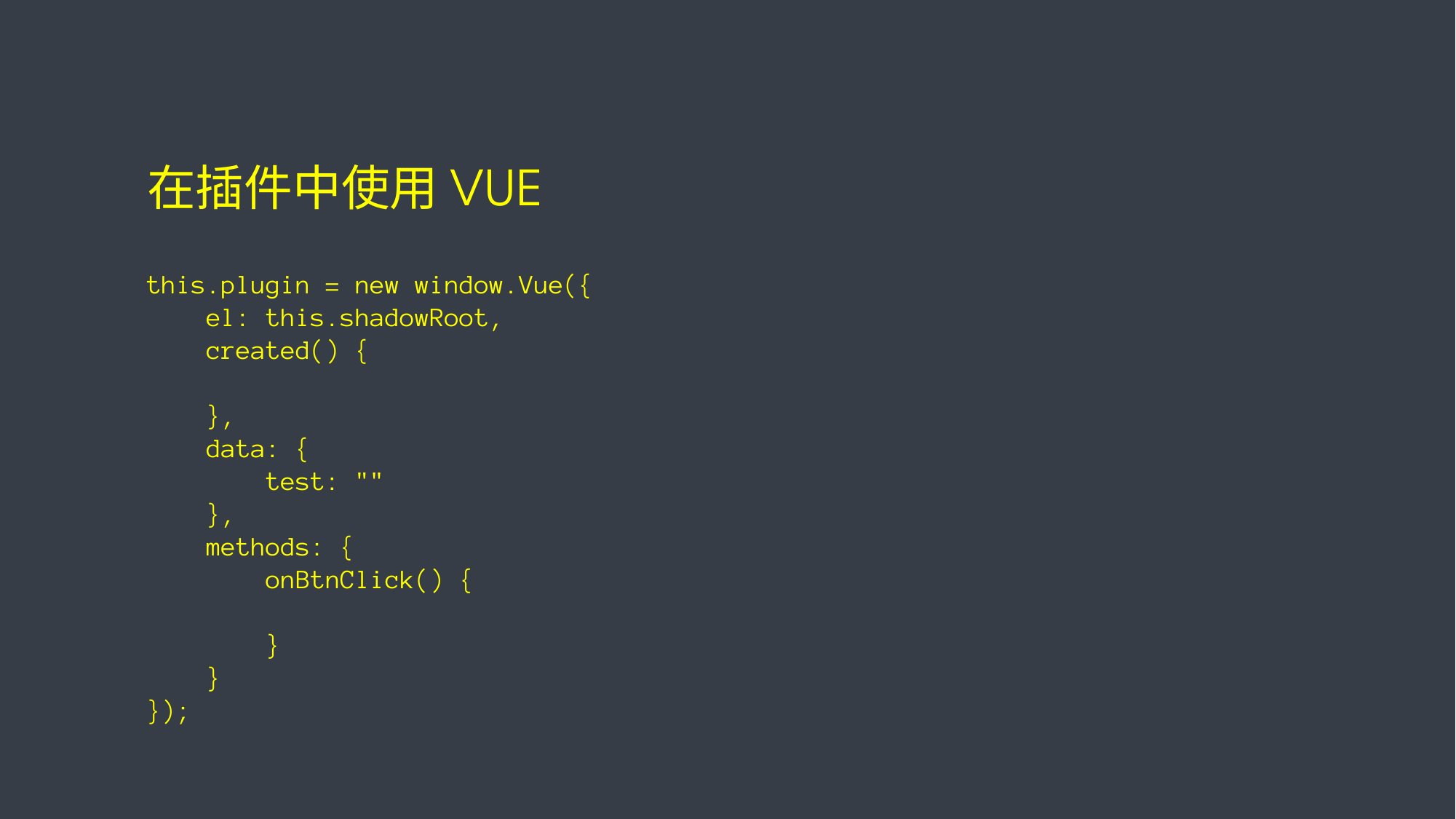

# 在插件中使用vue
this.plugin = new window.Vue({
    el: this.shadowRoot,
    created() {
    },
    data: {
        test: ""
    },
    methods: {
        onBtnClick() {
        }
    }
});